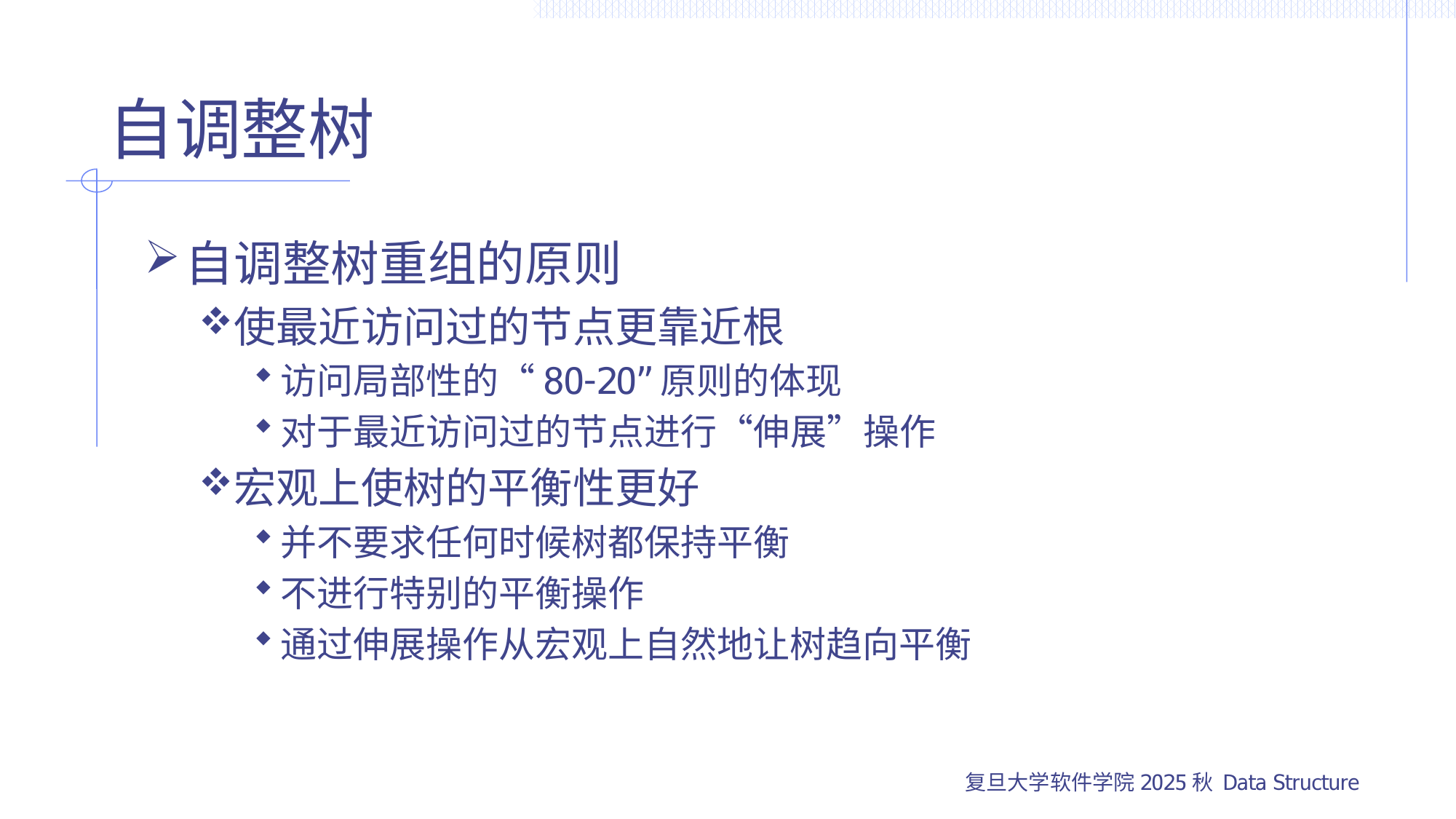

# 自调整树
自调整树重组的原则
使最近访问过的节点更靠近根
访问局部性的“80-20”原则的体现
对于最近访问过的节点进行“伸展”操作
宏观上使树的平衡性更好
并不要求任何时候树都保持平衡
不进行特别的平衡操作
通过伸展操作从宏观上自然地让树趋向平衡